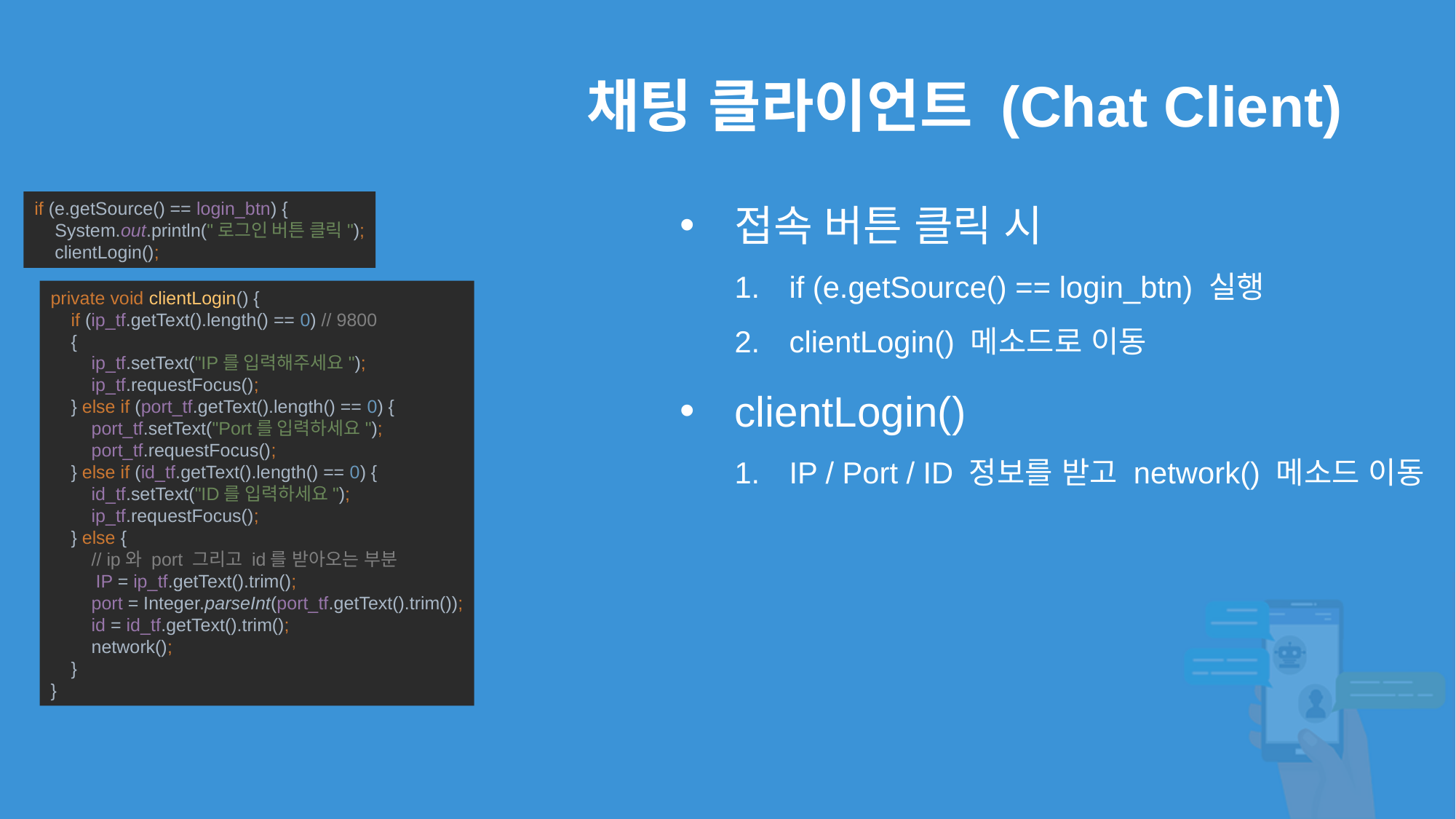

# 채팅 클라이언트 (Chat Client)
접속 버튼 클릭 시
if (e.getSource() == login_btn) 실행
clientLogin() 메소드로 이동
clientLogin()
IP / Port / ID 정보를 받고 network() 메소드 이동
if (e.getSource() == login_btn) {
    System.out.println("로그인 버튼 클릭");
    clientLogin();
private void clientLogin() {
    if (ip_tf.getText().length() == 0) // 9800
    {
        ip_tf.setText("IP를 입력해주세요");
        ip_tf.requestFocus();
    } else if (port_tf.getText().length() == 0) {
        port_tf.setText("Port를 입력하세요");
        port_tf.requestFocus();
    } else if (id_tf.getText().length() == 0) {
        id_tf.setText("ID를 입력하세요");
        ip_tf.requestFocus();
    } else {
        // ip와 port 그리고 id를 받아오는 부분
        IP = ip_tf.getText().trim();
        port = Integer.parseInt(port_tf.getText().trim());
        id = id_tf.getText().trim();
        network();
    }
}